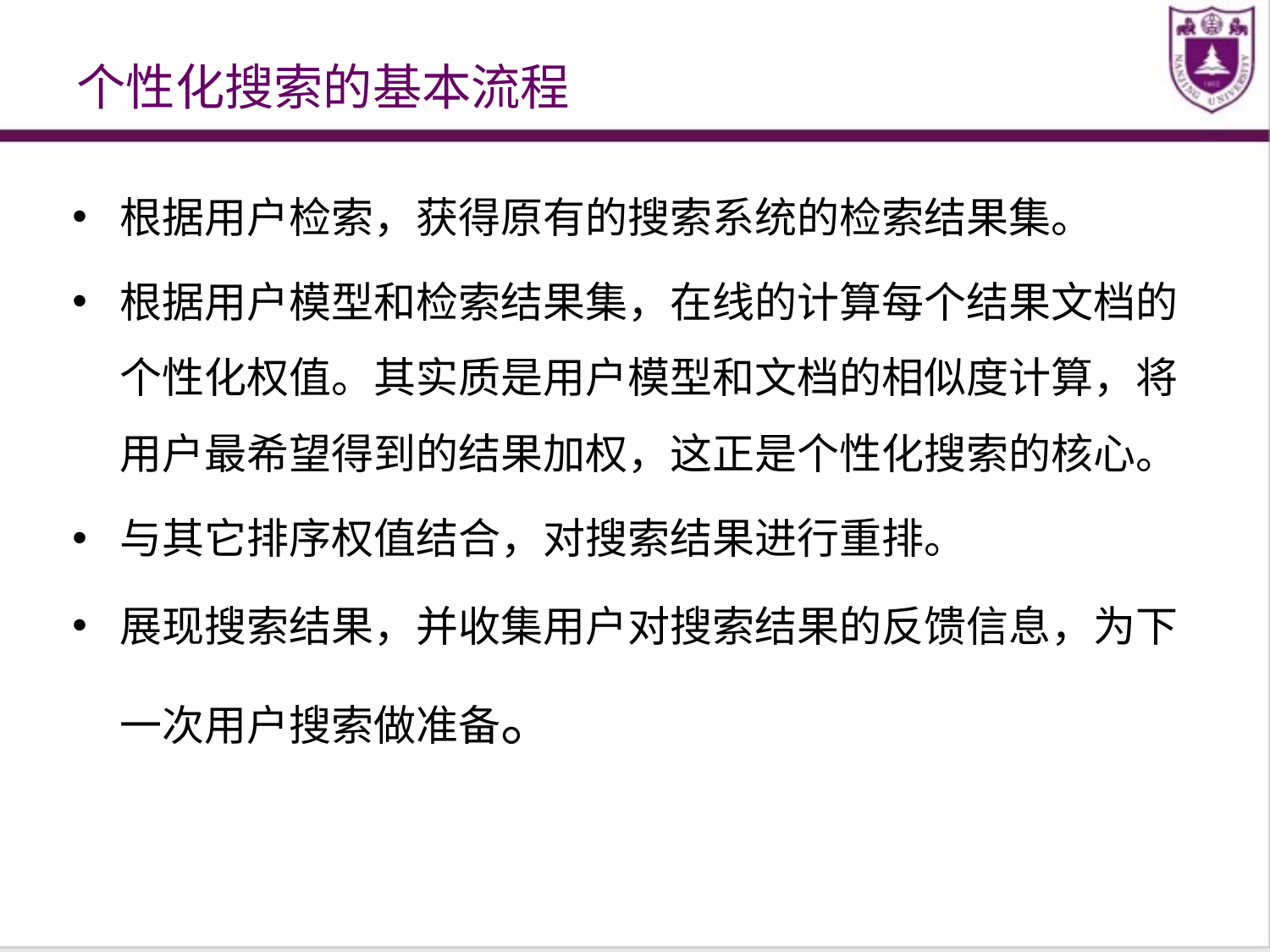

个性化搜索的基本流程
根据用户检索，获得原有的搜索系统的检索结果集。
根据用户模型和检索结果集，在线的计算每个结果文档的个性化权值。其实质是用户模型和文档的相似度计算，将用户最希望得到的结果加权，这正是个性化搜索的核心。
与其它排序权值结合，对搜索结果进行重排。
展现搜索结果，并收集用户对搜索结果的反馈信息，为下一次用户搜索做准备。